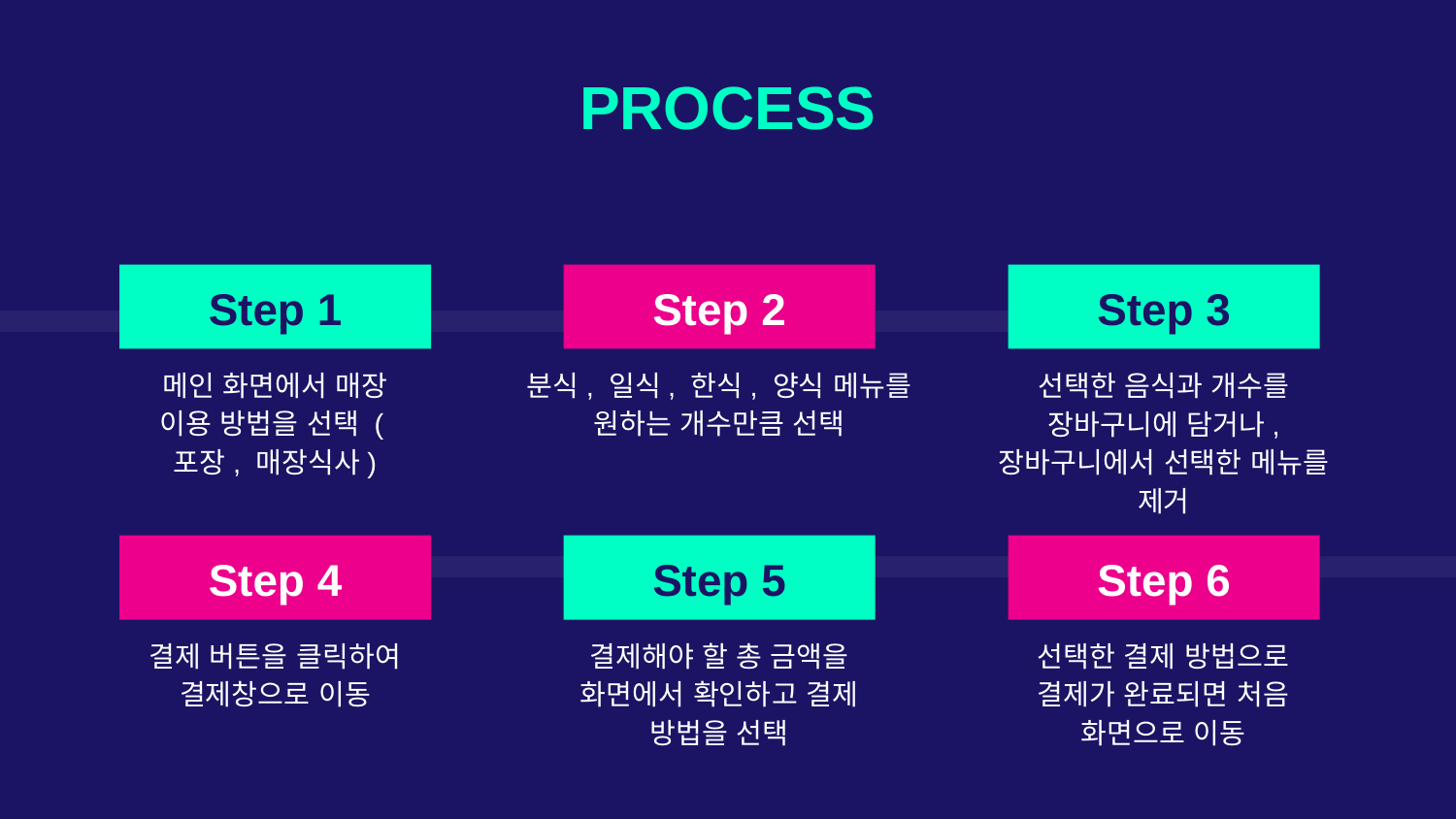

PROCESS
Step 1
Step 2
# Step 3
메인 화면에서 매장 이용 방법을 선택 (포장, 매장식사)

분식, 일식, 한식, 양식 메뉴를 원하는 개수만큼 선택
선택한 음식과 개수를 장바구니에 담거나, 장바구니에서 선택한 메뉴를 제거
Step 4
Step 5
Step 6
결제 버튼을 클릭하여 결제창으로 이동
결제해야 할 총 금액을 화면에서 확인하고 결제 방법을 선택
선택한 결제 방법으로 결제가 완료되면 처음 화면으로 이동